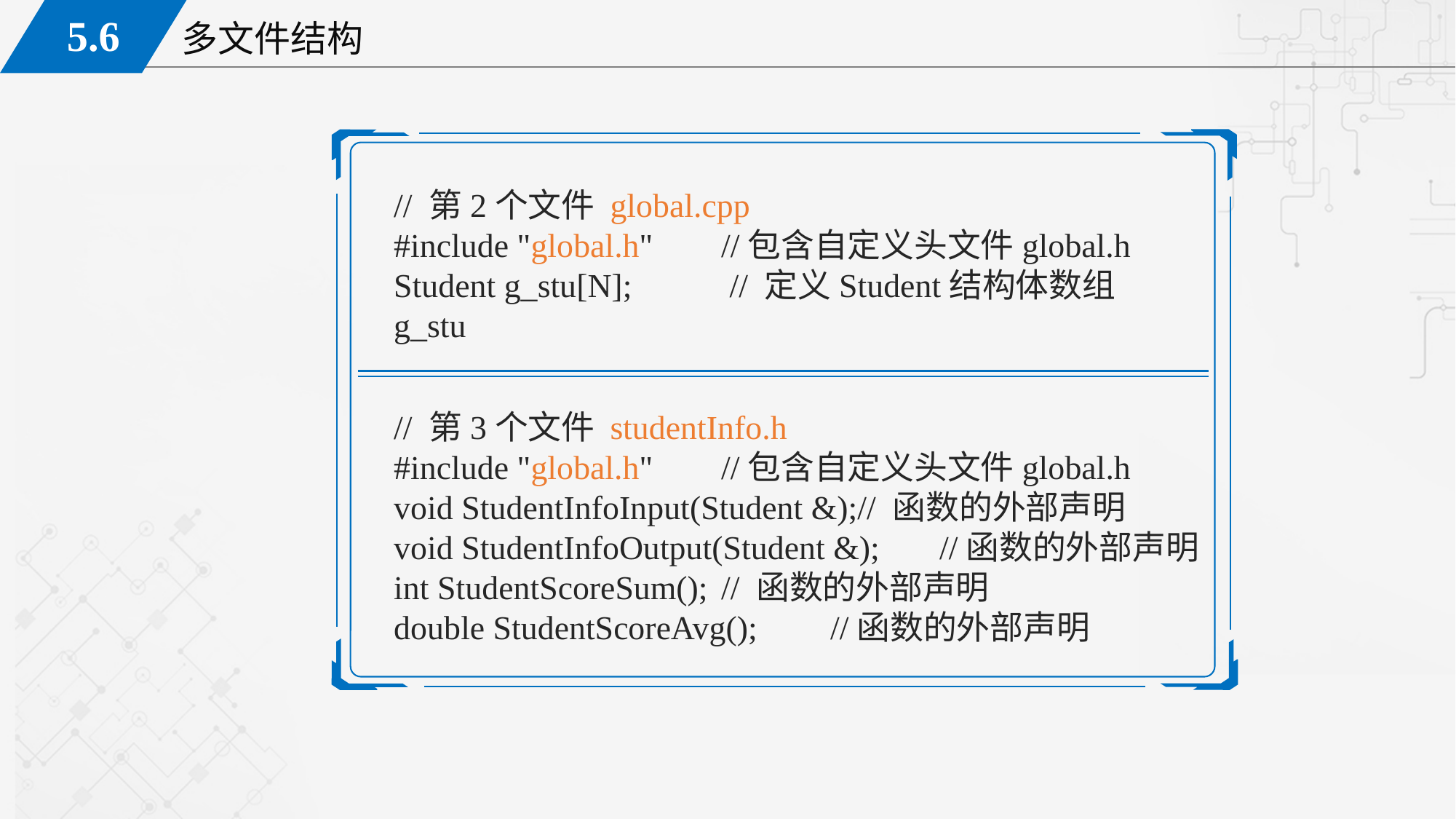

// 第2个文件 global.cpp
#include "global.h"	//包含自定义头文件global.h
Student g_stu[N];	 // 定义Student结构体数组 g_stu
// 第3个文件 studentInfo.h
#include "global.h"	//包含自定义头文件global.h
void StudentInfoInput(Student &);// 函数的外部声明
void StudentInfoOutput(Student &);	//函数的外部声明
int StudentScoreSum();	// 函数的外部声明
double StudentScoreAvg();	//函数的外部声明